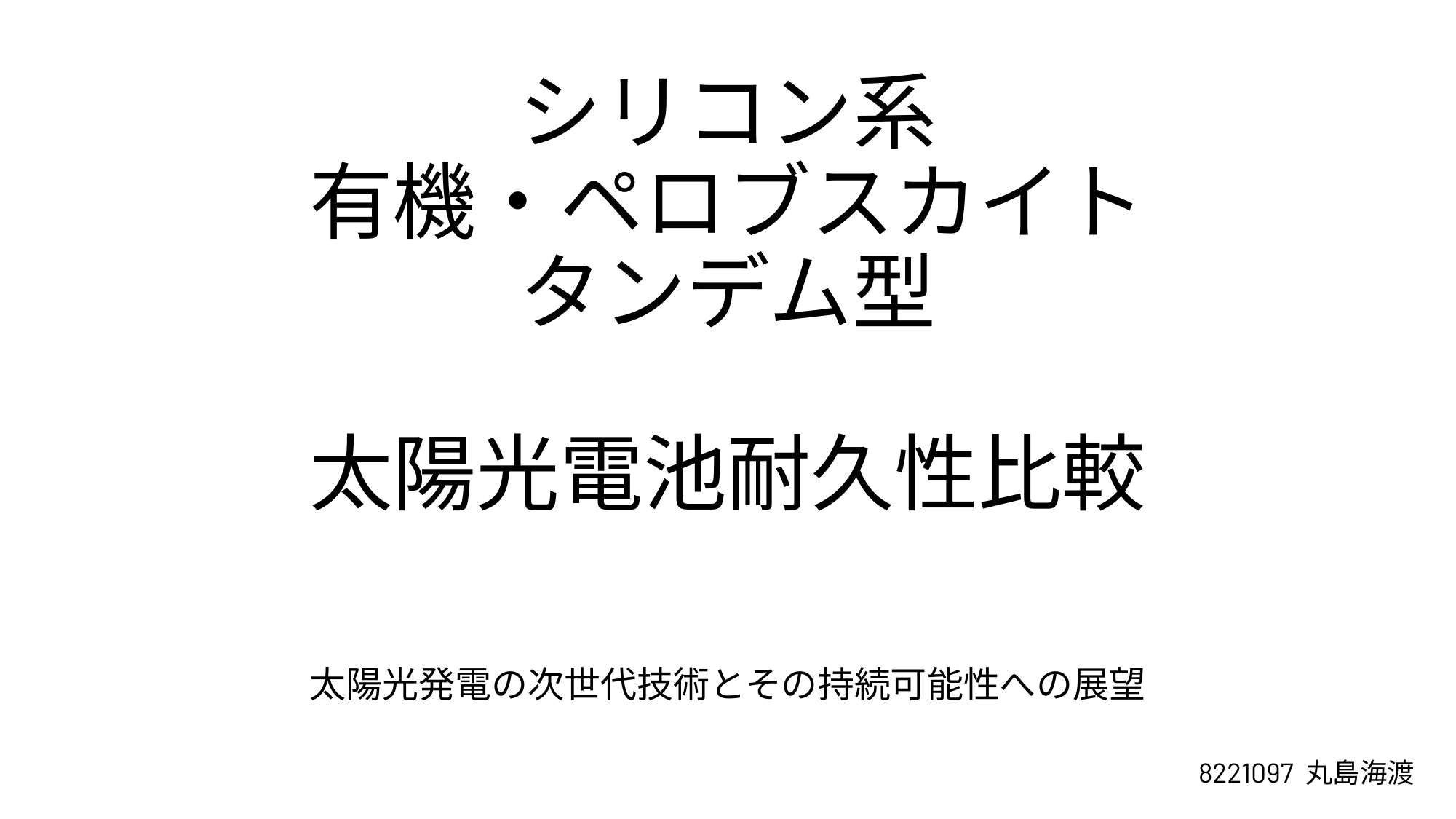

# シリコン系 有機・ペロブスカイト タンデム型 太陽光電池耐久性比較
太陽光発電の次世代技術とその持続可能性への展望
8221097 丸島海渡